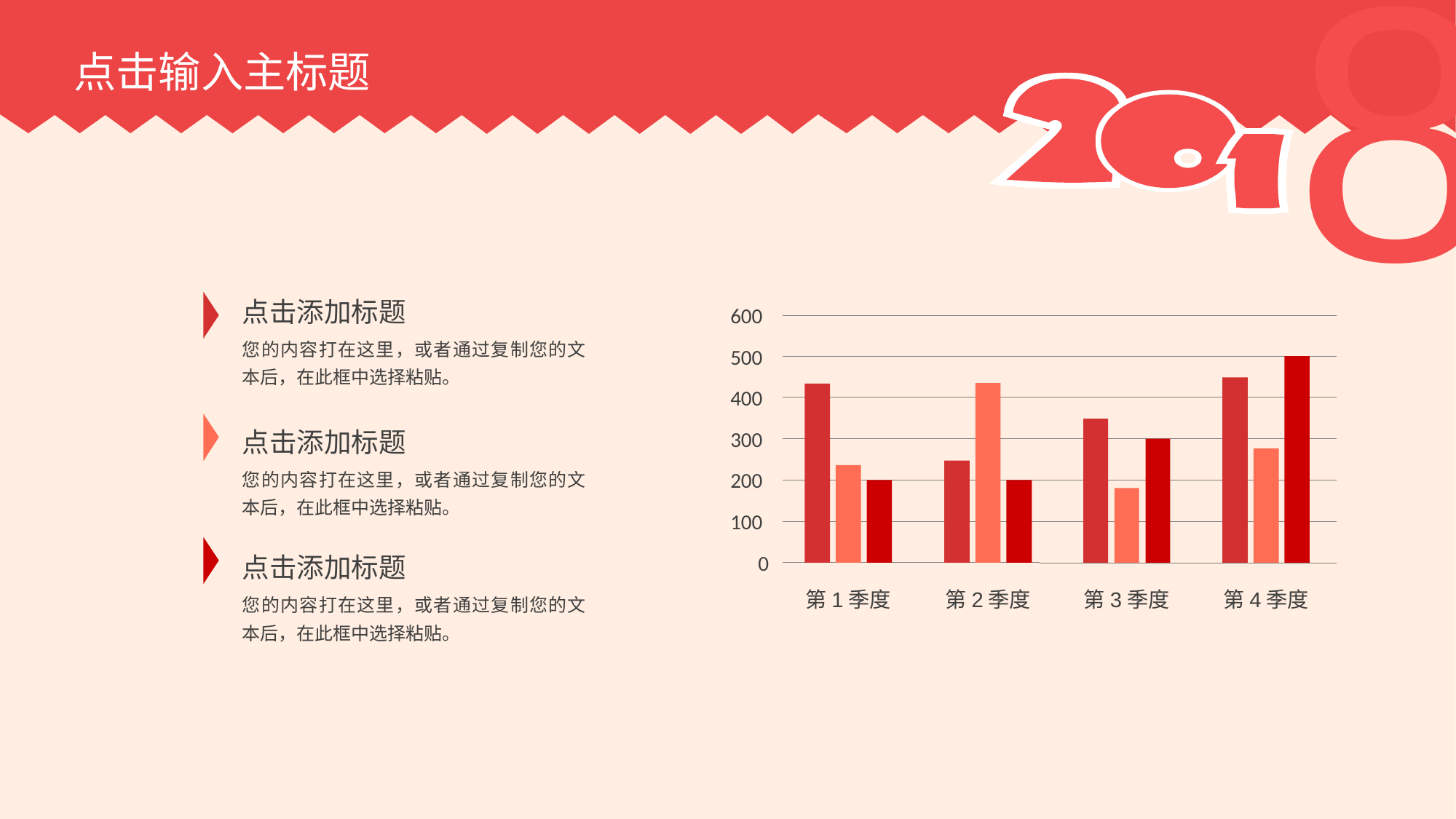

点击输入主标题
点击添加标题

600

您的内容打在这里，或者通过复制您的文本后，在此框中选择粘贴。
500

400

点击添加标题

300

您的内容打在这里，或者通过复制您的文本后，在此框中选择粘贴。

200

100

点击添加标题

0

第1季度
第2季度
第3季度
第4季度
您的内容打在这里，或者通过复制您的文本后，在此框中选择粘贴。